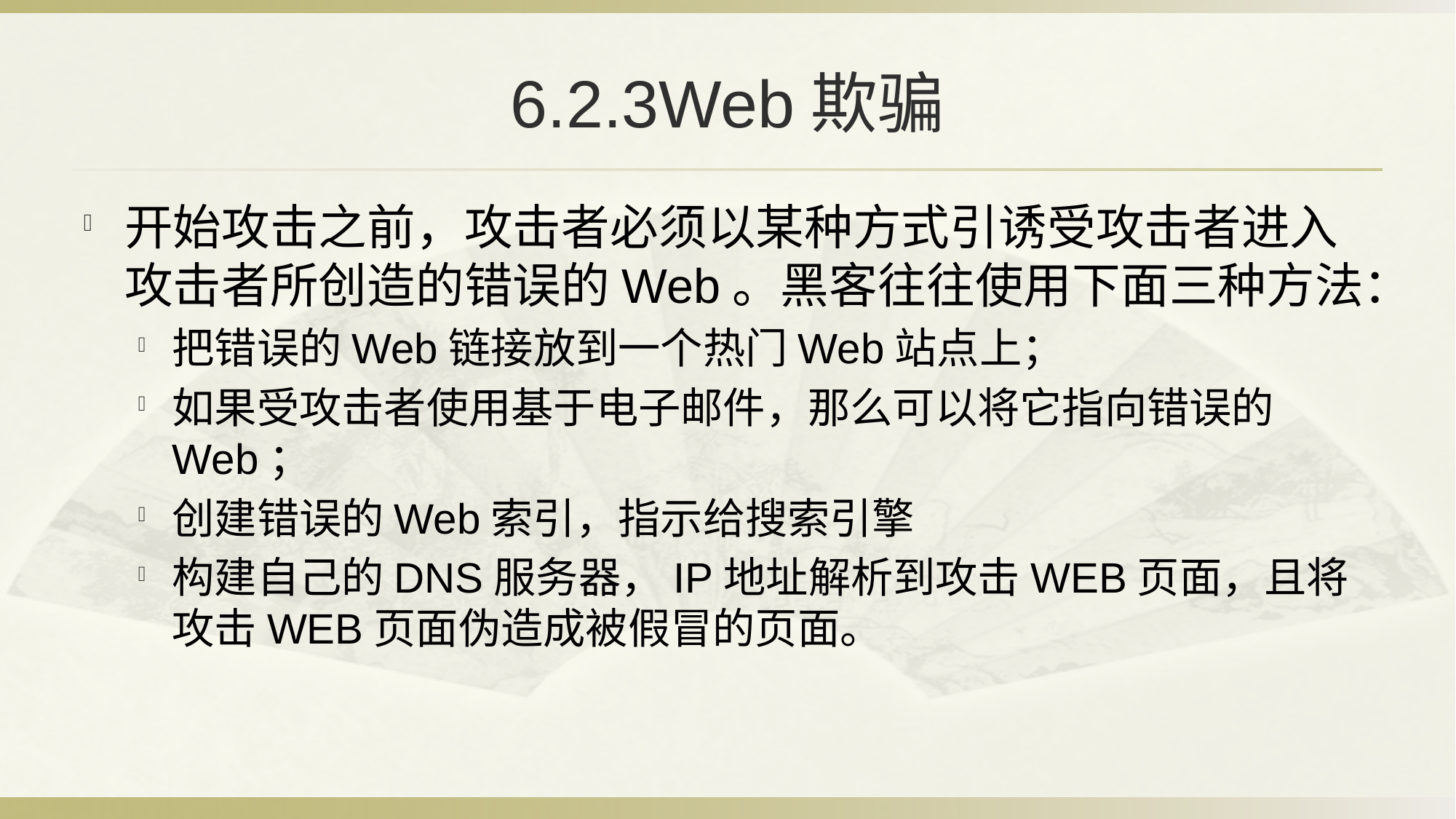

# 6.2.3Web欺骗
开始攻击之前，攻击者必须以某种方式引诱受攻击者进入攻击者所创造的错误的Web。黑客往往使用下面三种方法：
把错误的Web链接放到一个热门Web站点上；
如果受攻击者使用基于电子邮件，那么可以将它指向错误的Web；
创建错误的Web索引，指示给搜索引擎
构建自己的DNS服务器，IP地址解析到攻击WEB页面，且将攻击WEB页面伪造成被假冒的页面。